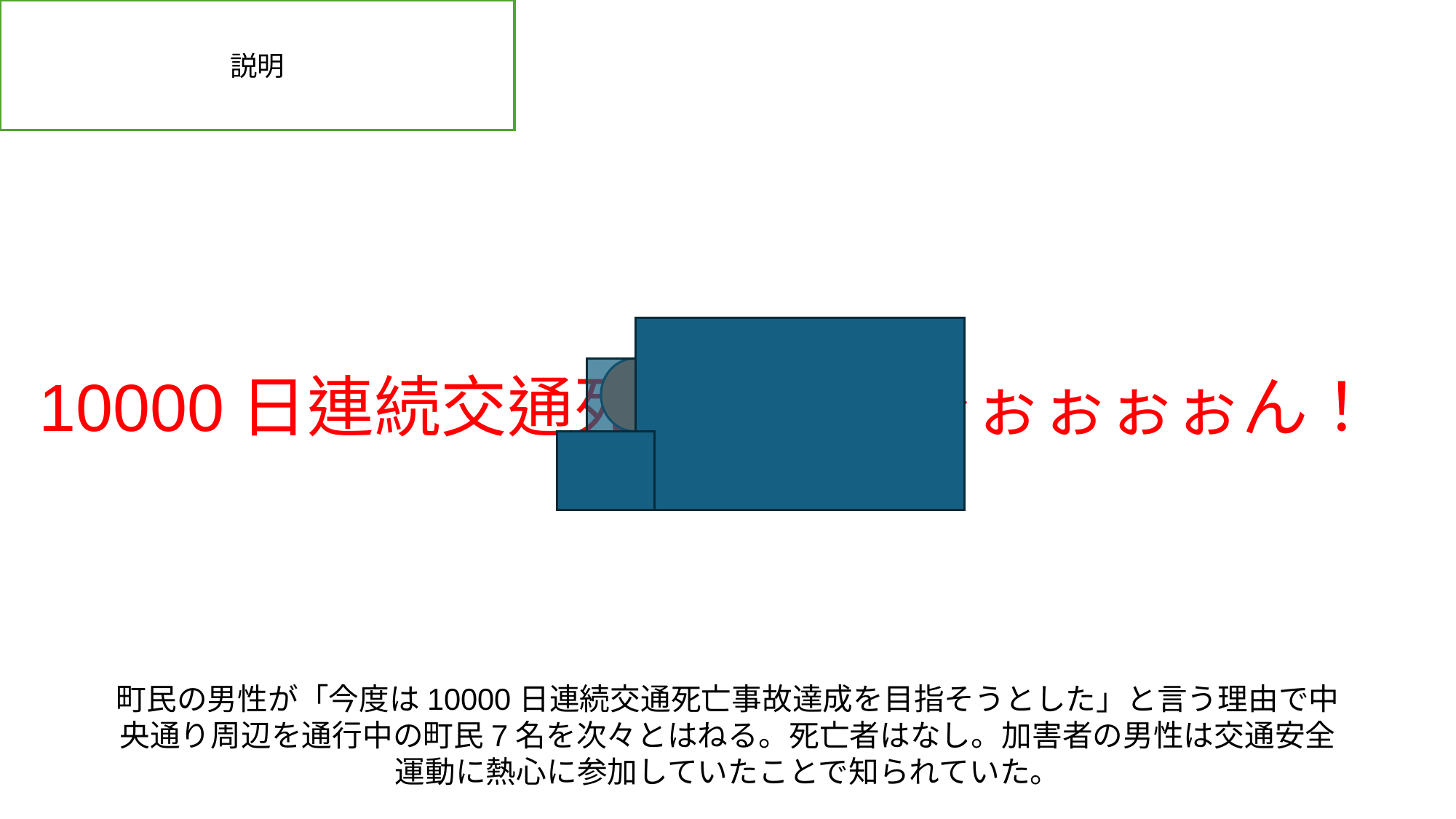

説明
10000日連続交通死亡事故ぉぉぉぉぉぉん！

町民の男性が「今度は10000日連続交通死亡事故達成を目指そうとした」と言う理由で中央通り周辺を通行中の町民7名を次々とはねる。死亡者はなし。加害者の男性は交通安全運動に熱心に参加していたことで知られていた。